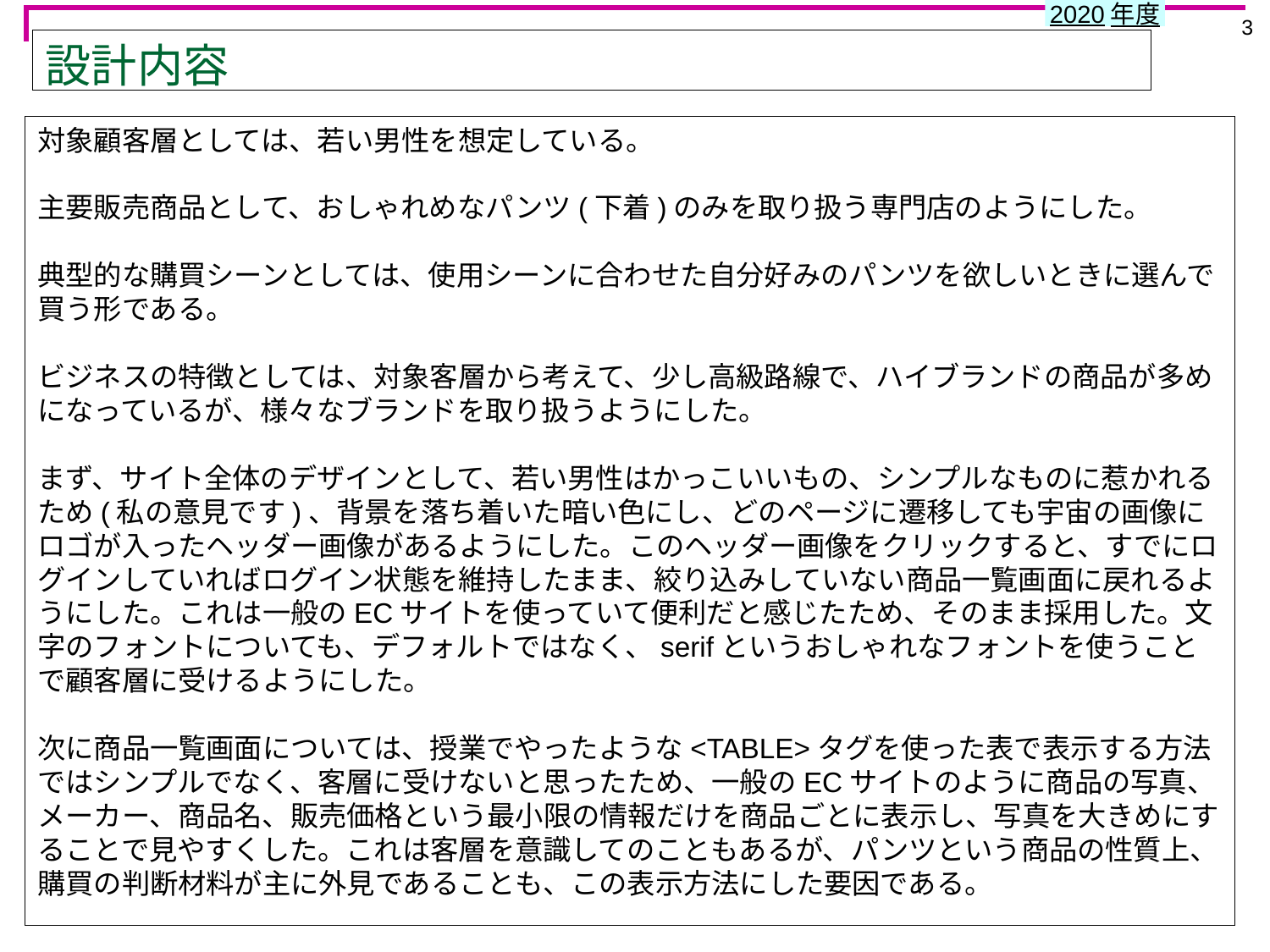

3
# 設計内容
対象顧客層としては、若い男性を想定している。

主要販売商品として、おしゃれめなパンツ(下着)のみを取り扱う専門店のようにした。

典型的な購買シーンとしては、使用シーンに合わせた自分好みのパンツを欲しいときに選んで買う形である。

ビジネスの特徴としては、対象客層から考えて、少し高級路線で、ハイブランドの商品が多めになっているが、様々なブランドを取り扱うようにした。

まず、サイト全体のデザインとして、若い男性はかっこいいもの、シンプルなものに惹かれるため(私の意見です)、背景を落ち着いた暗い色にし、どのページに遷移しても宇宙の画像にロゴが入ったヘッダー画像があるようにした。このヘッダー画像をクリックすると、すでにログインしていればログイン状態を維持したまま、絞り込みしていない商品一覧画面に戻れるようにした。これは一般のECサイトを使っていて便利だと感じたため、そのまま採用した。文字のフォントについても、デフォルトではなく、serifというおしゃれなフォントを使うことで顧客層に受けるようにした。

次に商品一覧画面については、授業でやったような<TABLE>タグを使った表で表示する方法ではシンプルでなく、客層に受けないと思ったため、一般のECサイトのように商品の写真、メーカー、商品名、販売価格という最小限の情報だけを商品ごとに表示し、写真を大きめにすることで見やすくした。これは客層を意識してのこともあるが、パンツという商品の性質上、購買の判断材料が主に外見であることも、この表示方法にした要因である。